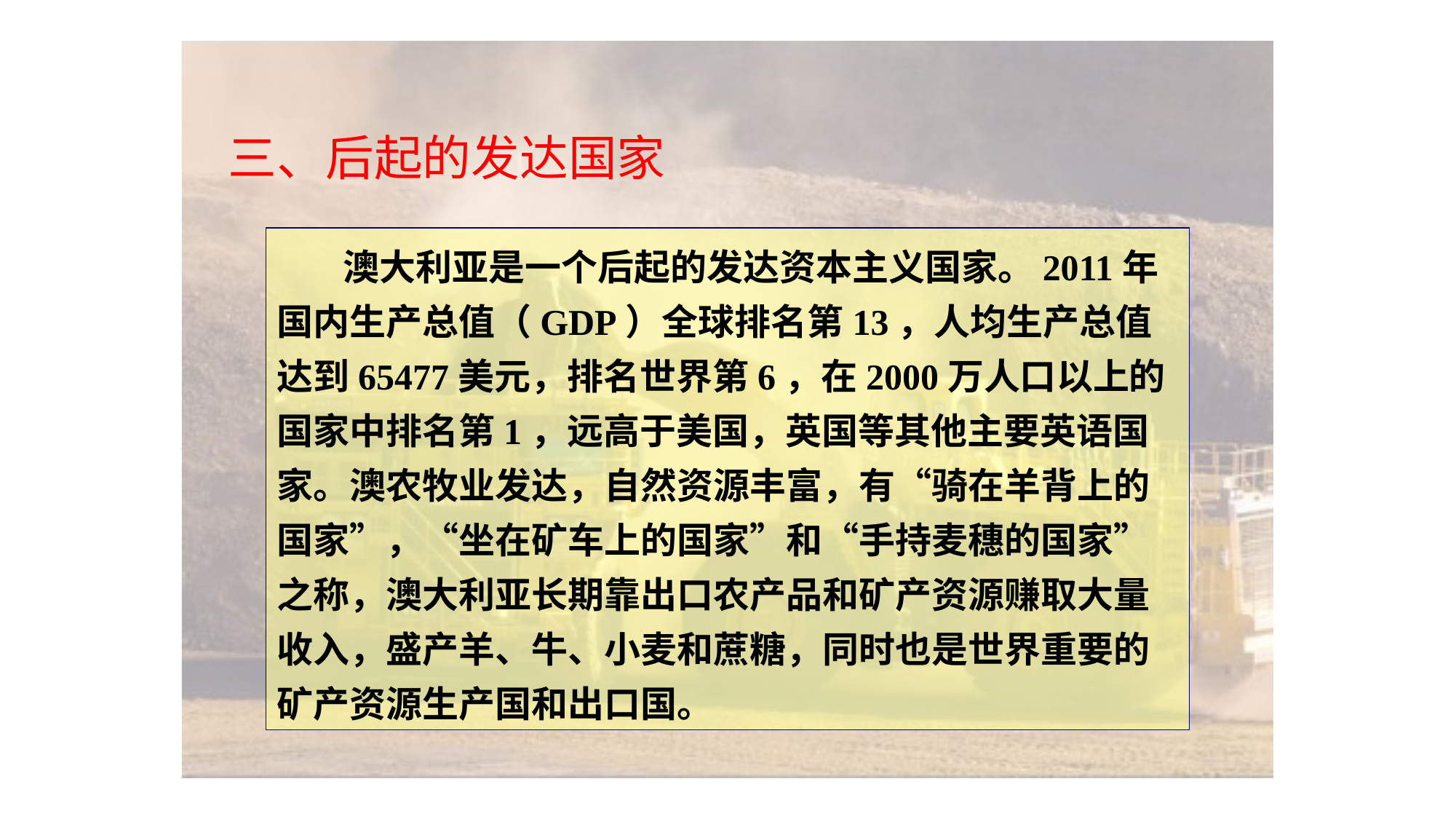

三、后起的发达国家
       澳大利亚是一个后起的发达资本主义国家。2011年国内生产总值（GDP）全球排名第13，人均生产总值达到65477美元，排名世界第6，在2000万人口以上的国家中排名第1，远高于美国，英国等其他主要英语国家。澳农牧业发达，自然资源丰富，有“骑在羊背上的国家”，“坐在矿车上的国家”和“手持麦穗的国家”之称，澳大利亚长期靠出口农产品和矿产资源赚取大量收入，盛产羊、牛、小麦和蔗糖，同时也是世界重要的矿产资源生产国和出口国。